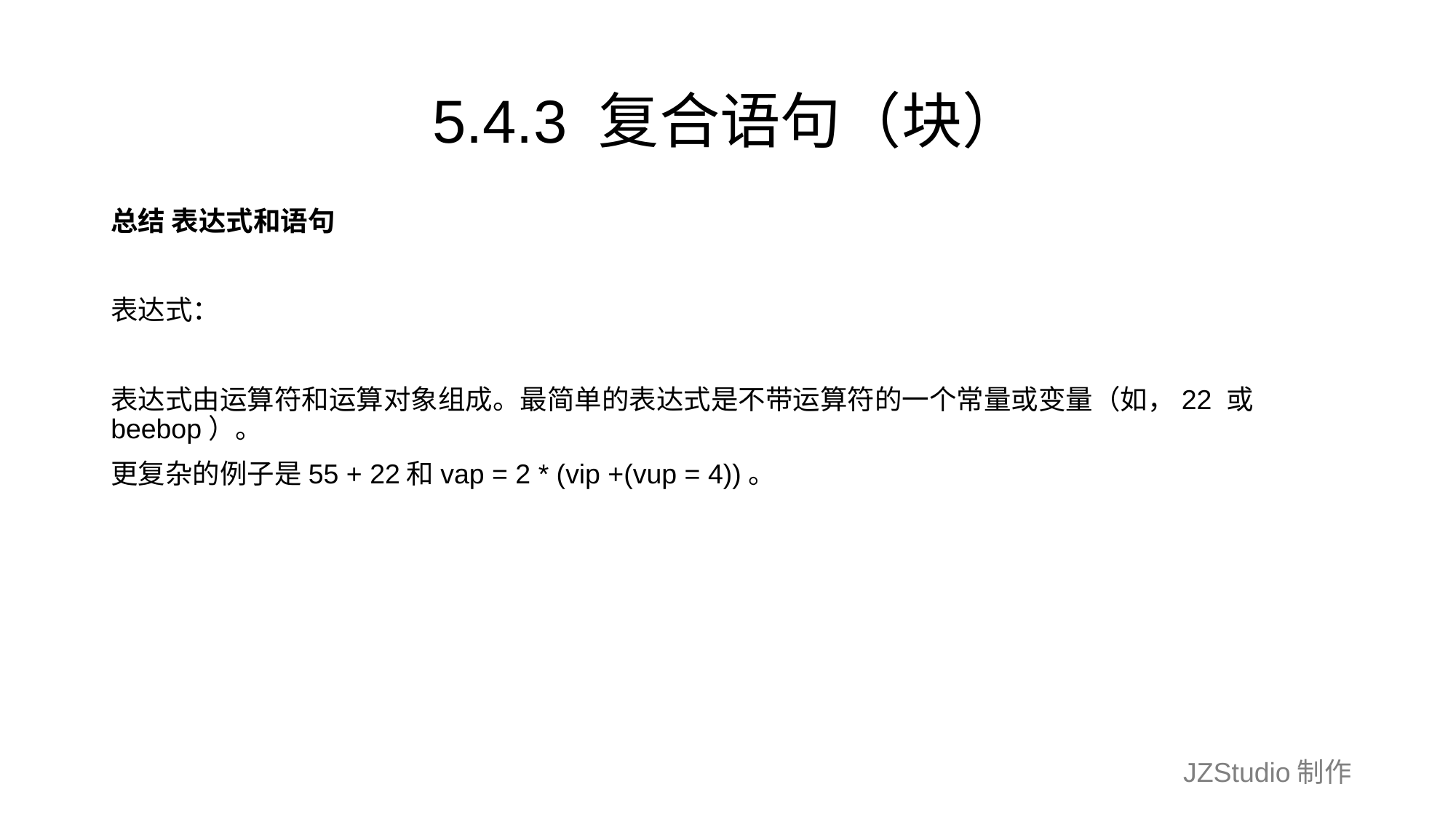

# 5.4.3 复合语句（块）
总结 表达式和语句

表达式：

表达式由运算符和运算对象组成。最简单的表达式是不带运算符的一个常量或变量（如，22 或beebop）。
更复杂的例子是55 + 22和vap = 2 * (vip +(vup = 4))。